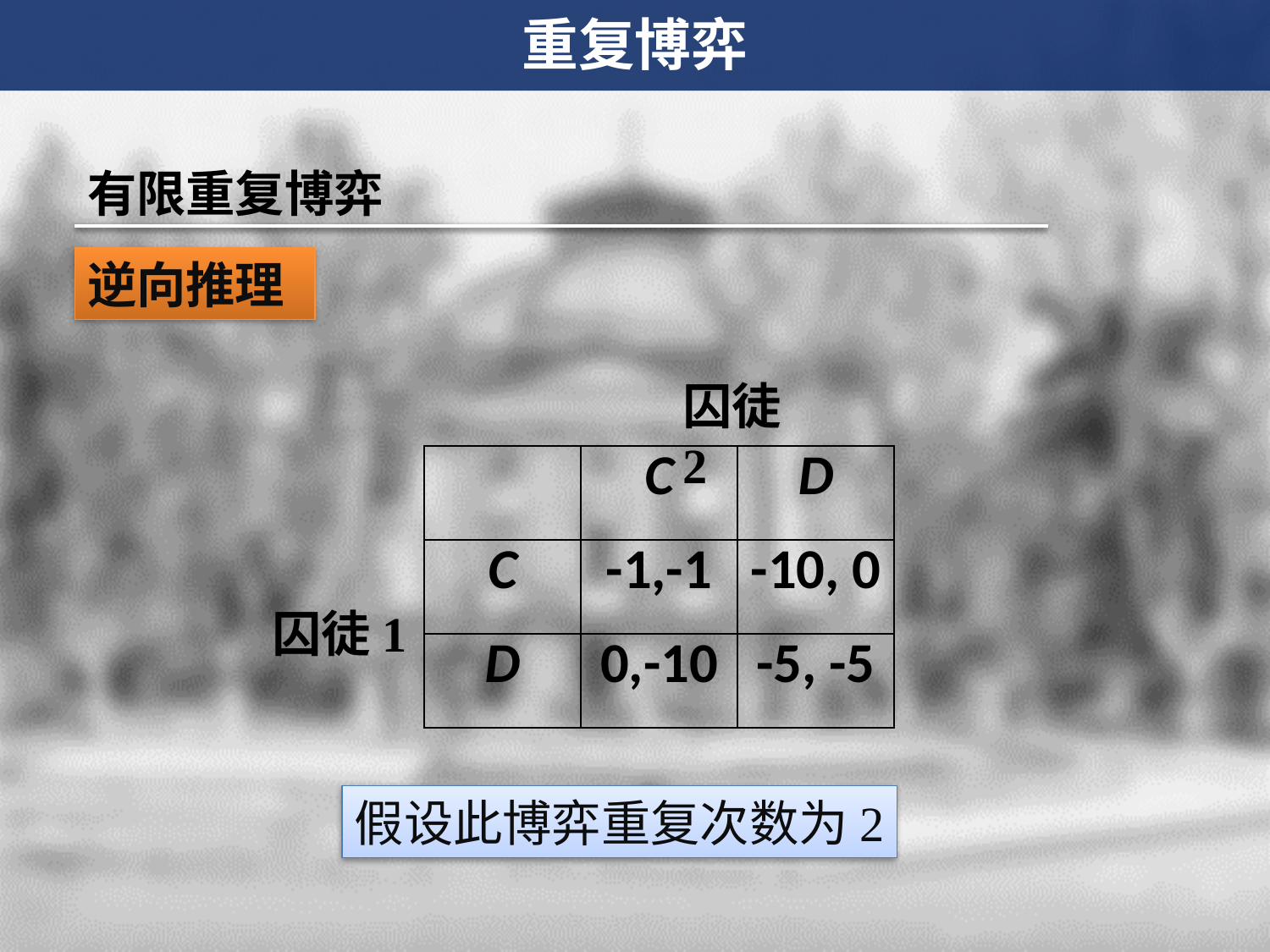

重复博弈

有限重复博弈
逆向推理
囚徒2
|  | C | D |
| --- | --- | --- |
| C | -1,-1 | -10, 0 |
| D | 0,-10 | -5, -5 |
囚徒1
假设此博弈重复次数为2